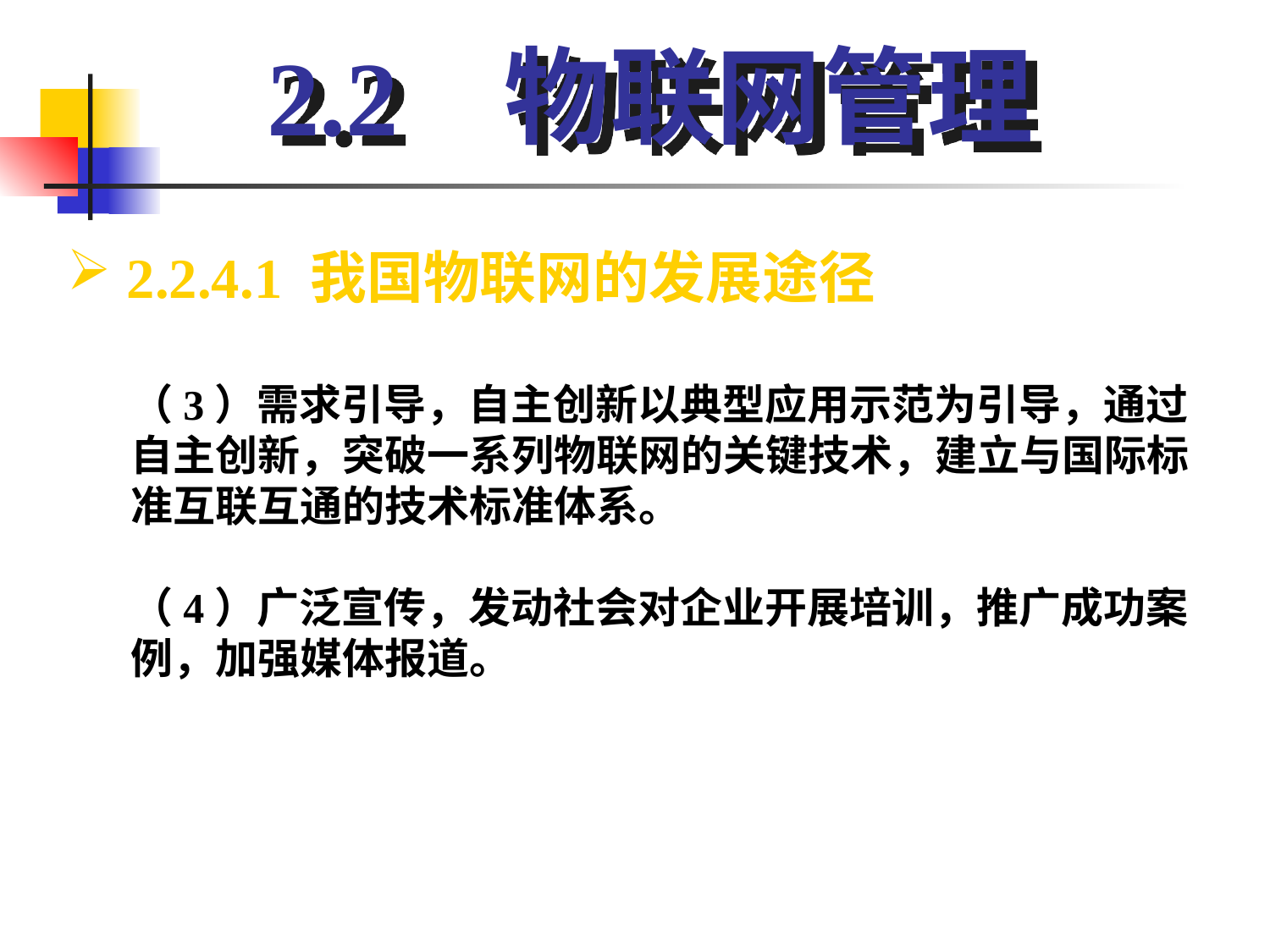

2.2   物联网管理
 2.2.4.1 我国物联网的发展途径

（3）需求引导，自主创新以典型应用示范为引导，通过自主创新，突破一系列物联网的关键技术，建立与国际标准互联互通的技术标准体系。

（4）广泛宣传，发动社会对企业开展培训，推广成功案例，加强媒体报道。